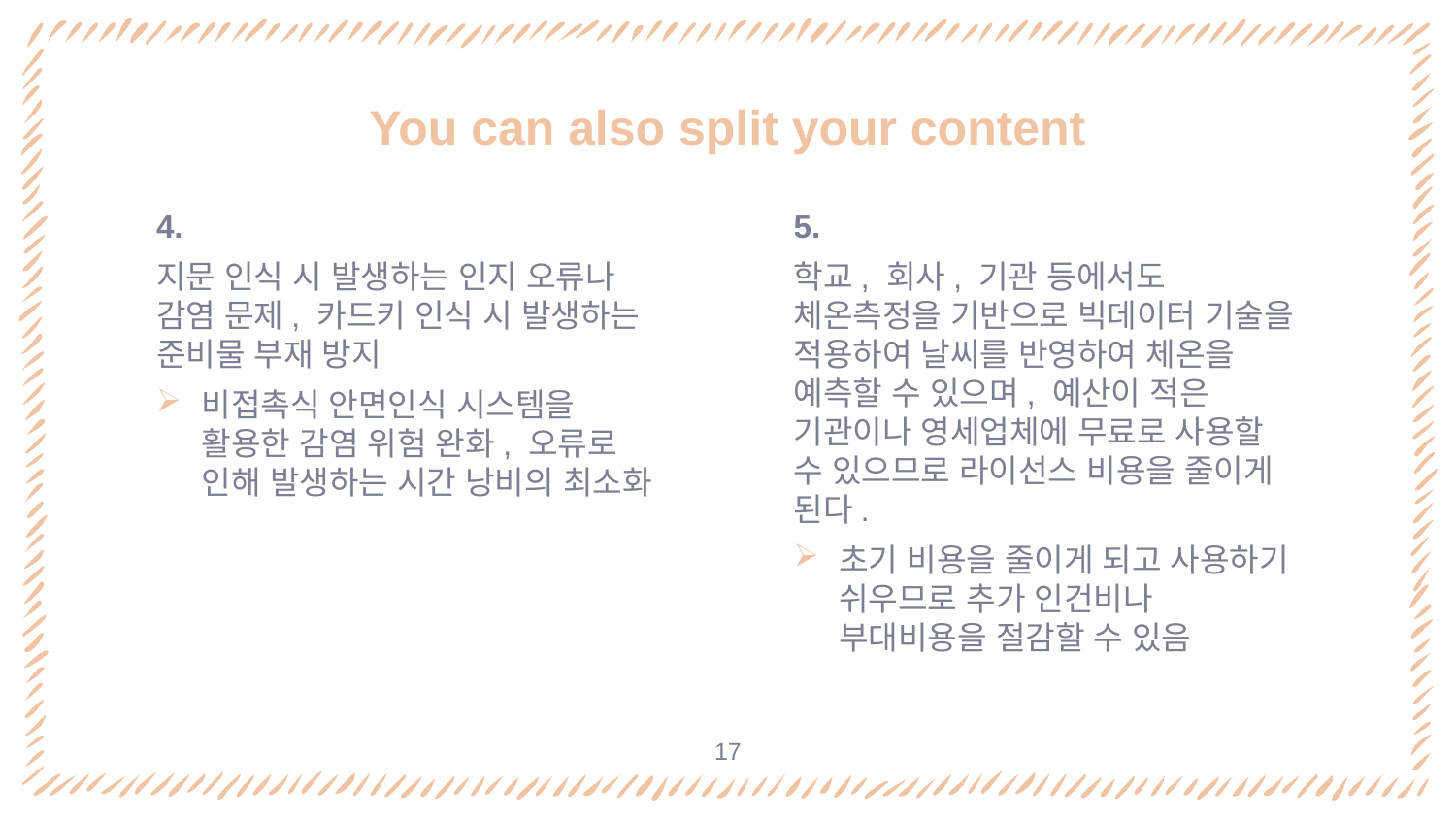

# You can also split your content
4.
지문 인식 시 발생하는 인지 오류나 감염 문제, 카드키 인식 시 발생하는 준비물 부재 방지
비접촉식 안면인식 시스템을 활용한 감염 위험 완화, 오류로 인해 발생하는 시간 낭비의 최소화
5.
학교, 회사, 기관 등에서도 체온측정을 기반으로 빅데이터 기술을 적용하여 날씨를 반영하여 체온을 예측할 수 있으며, 예산이 적은 기관이나 영세업체에 무료로 사용할 수 있으므로 라이선스 비용을 줄이게 된다.
초기 비용을 줄이게 되고 사용하기 쉬우므로 추가 인건비나 부대비용을 절감할 수 있음
17